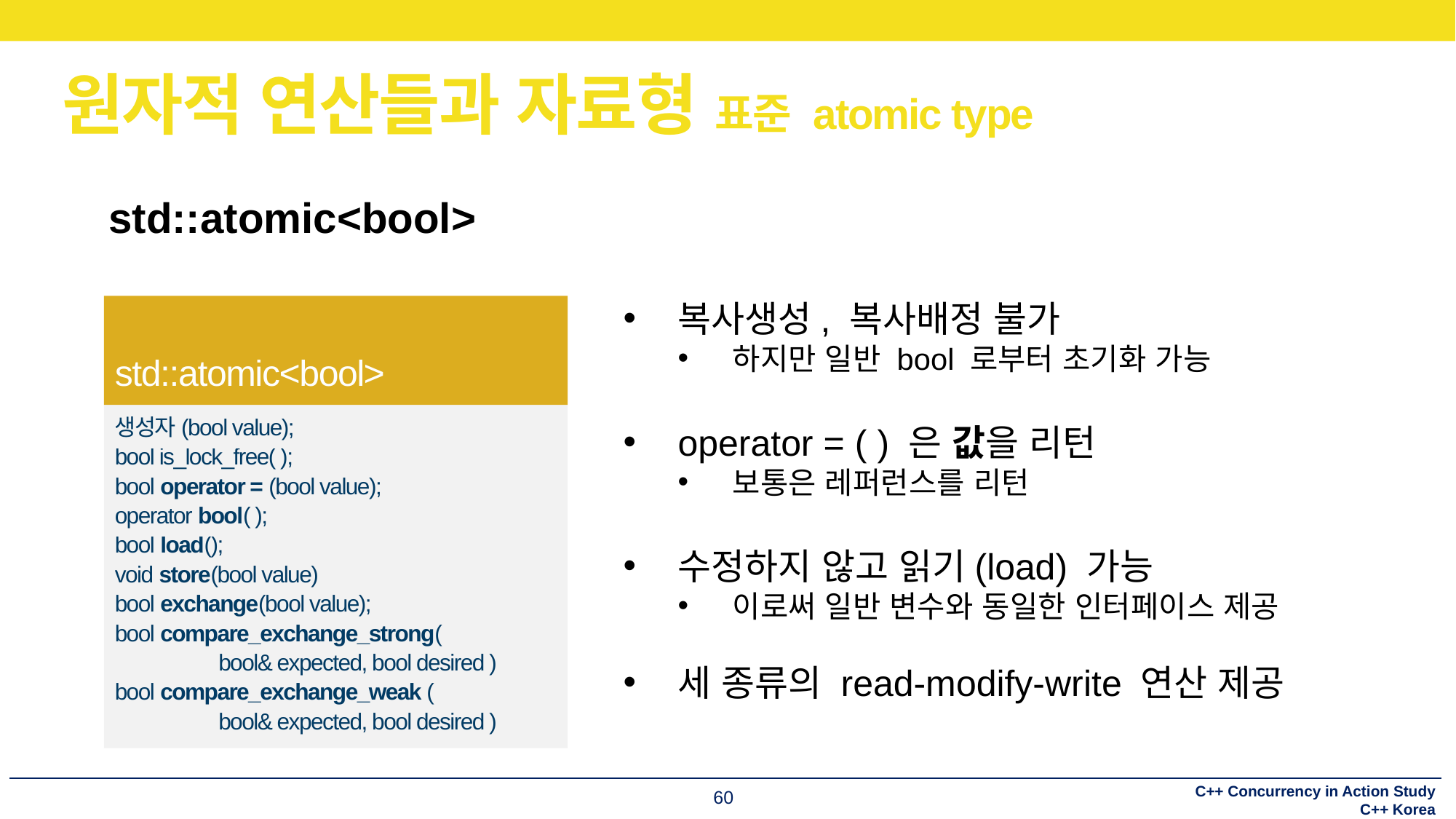

# 원자적 연산들과 자료형 표준 atomic type
std::atomic<bool>

std::atomic<bool>
복사생성, 복사배정 불가
하지만 일반 bool 로부터 초기화 가능

operator = ( ) 은 값을 리턴
보통은 레퍼런스를 리턴

수정하지 않고 읽기(load) 가능
이로써 일반 변수와 동일한 인터페이스 제공

세 종류의 read-modify-write 연산 제공
생성자(bool value);
bool is_lock_free( );
bool operator = (bool value);
operator bool( );
bool load();
void store(bool value)
bool exchange(bool value);
bool compare_exchange_strong(
	bool& expected, bool desired )
bool compare_exchange_weak (
	bool& expected, bool desired )
60